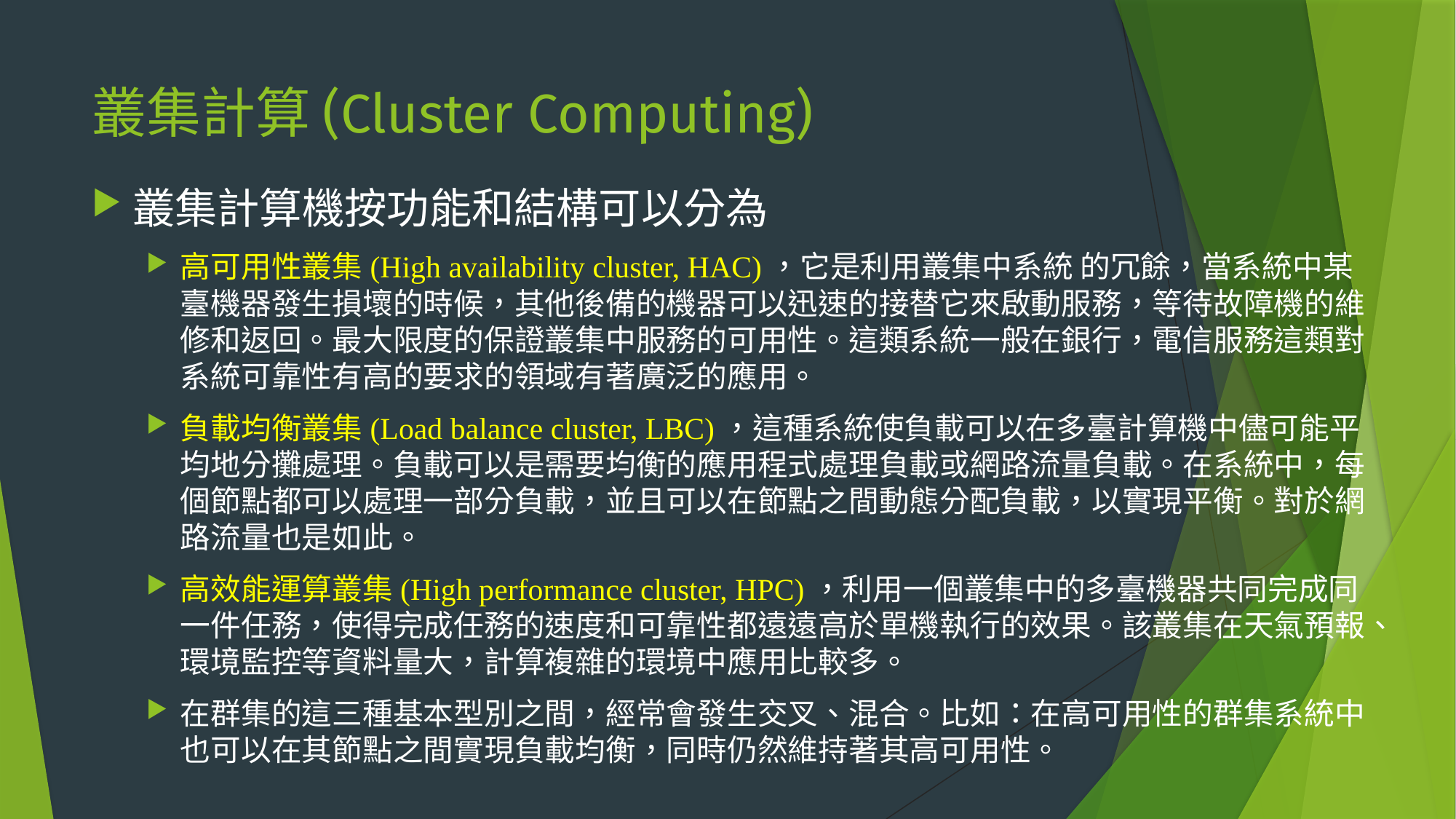

# 叢集計算(Cluster Computing)
叢集計算機按功能和結構可以分為
高可用性叢集(High availability cluster, HAC)，它是利用叢集中系統 的冗餘，當系統中某臺機器發生損壞的時候，其他後備的機器可以迅速的接替它來啟動服務，等待故障機的維修和返回。最大限度的保證叢集中服務的可用性。這類系統一般在銀行，電信服務這類對系統可靠性有高的要求的領域有著廣泛的應用。
負載均衡叢集(Load balance cluster, LBC)，這種系統使負載可以在多臺計算機中儘可能平均地分攤處理。負載可以是需要均衡的應用程式處理負載或網路流量負載。在系統中，每個節點都可以處理一部分負載，並且可以在節點之間動態分配負載，以實現平衡。對於網路流量也是如此。
高效能運算叢集(High performance cluster, HPC)，利用一個叢集中的多臺機器共同完成同一件任務，使得完成任務的速度和可靠性都遠遠高於單機執行的效果。該叢集在天氣預報、環境監控等資料量大，計算複雜的環境中應用比較多。
在群集的這三種基本型別之間，經常會發生交叉、混合。比如：在高可用性的群集系統中也可以在其節點之間實現負載均衡，同時仍然維持著其高可用性。